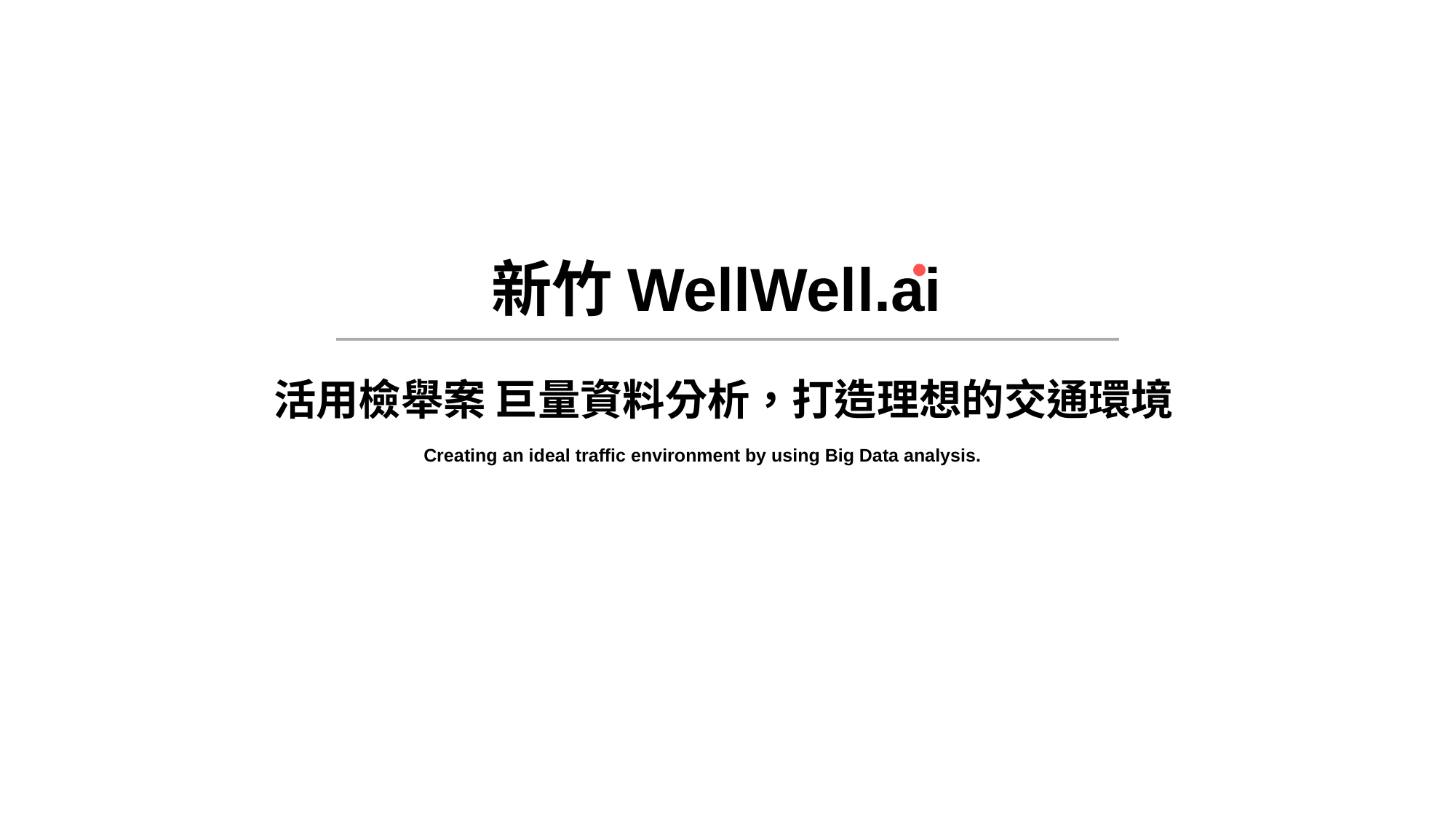

新竹WellWell.ai

活用檢舉案 巨量資料分析，打造理想的交通環境
Creating an ideal traffic environment by using Big Data analysis.